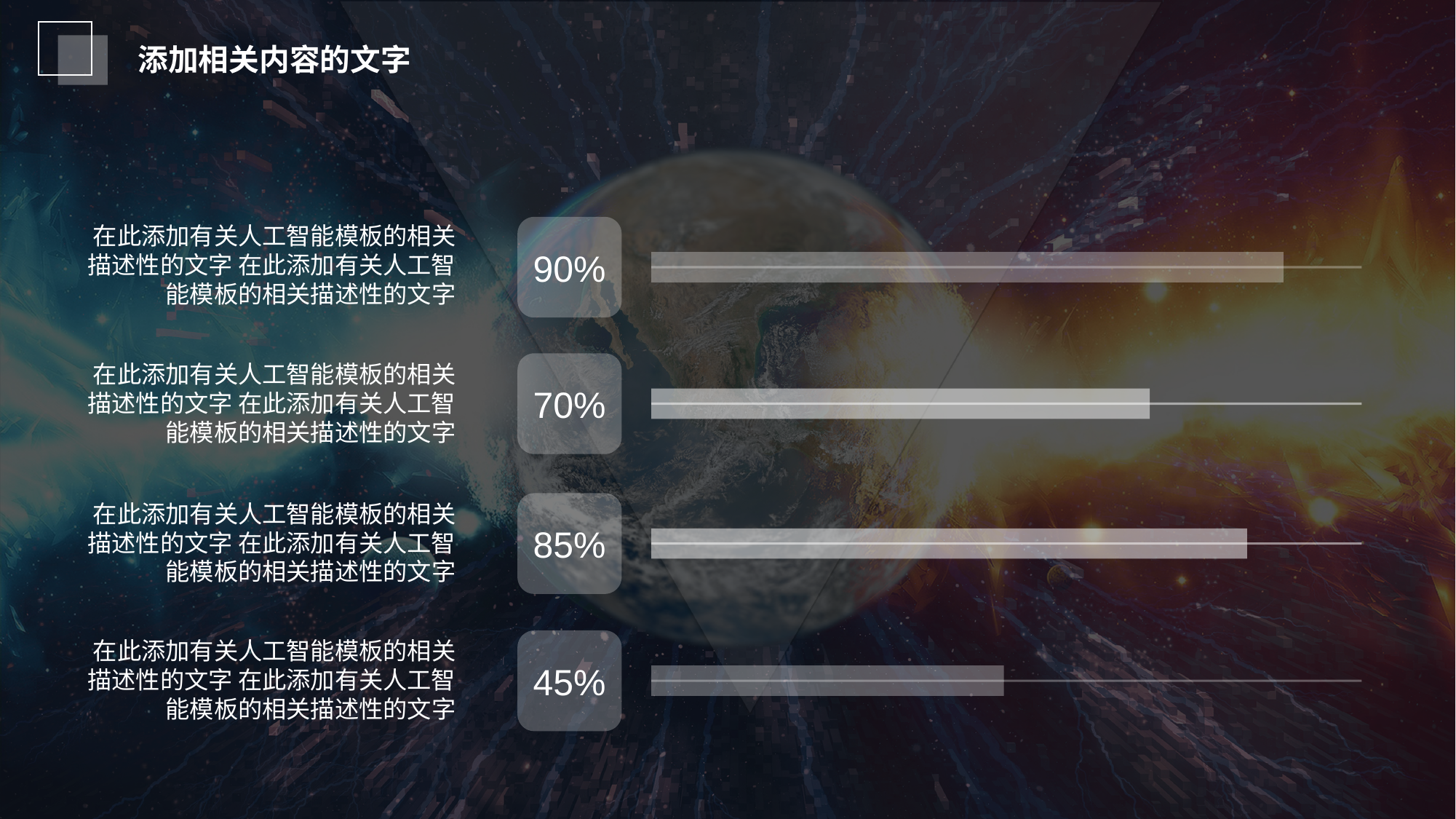

在此添加有关人工智能模板的相关描述性的文字 在此添加有关人工智能模板的相关描述性的文字
90%
70%
85%
45%
在此添加有关人工智能模板的相关描述性的文字 在此添加有关人工智能模板的相关描述性的文字
在此添加有关人工智能模板的相关描述性的文字 在此添加有关人工智能模板的相关描述性的文字
在此添加有关人工智能模板的相关描述性的文字 在此添加有关人工智能模板的相关描述性的文字